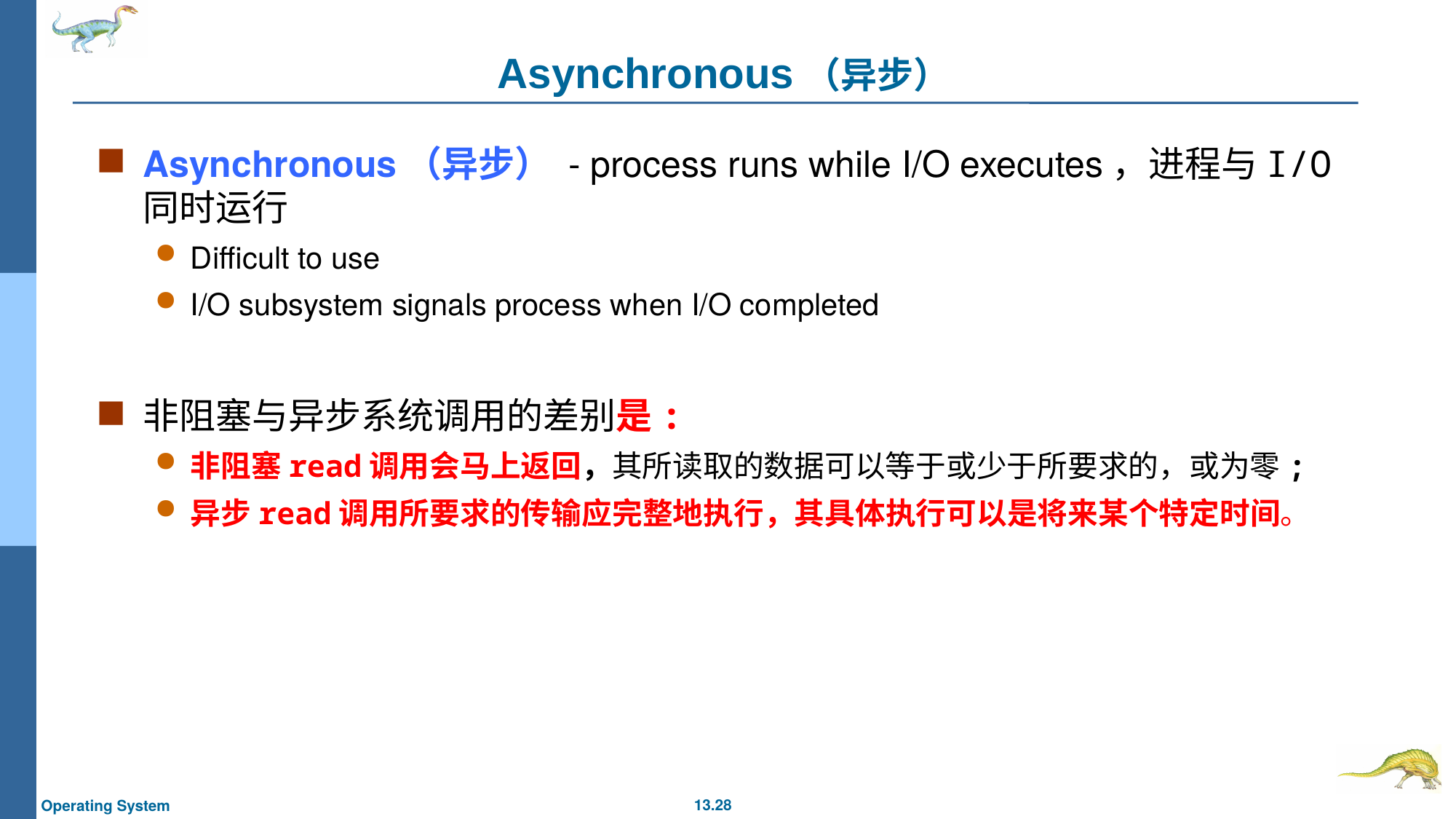

# Asynchronous（异步）
Asynchronous（异步） - process runs while I/O executes，进程与I/O同时运行
Difficult to use
I/O subsystem signals process when I/O completed

非阻塞与异步系统调用的差别是:
非阻塞read调用会马上返回，其所读取的数据可以等于或少于所要求的，或为零;
异步read调用所要求的传输应完整地执行，其具体执行可以是将来某个特定时间。